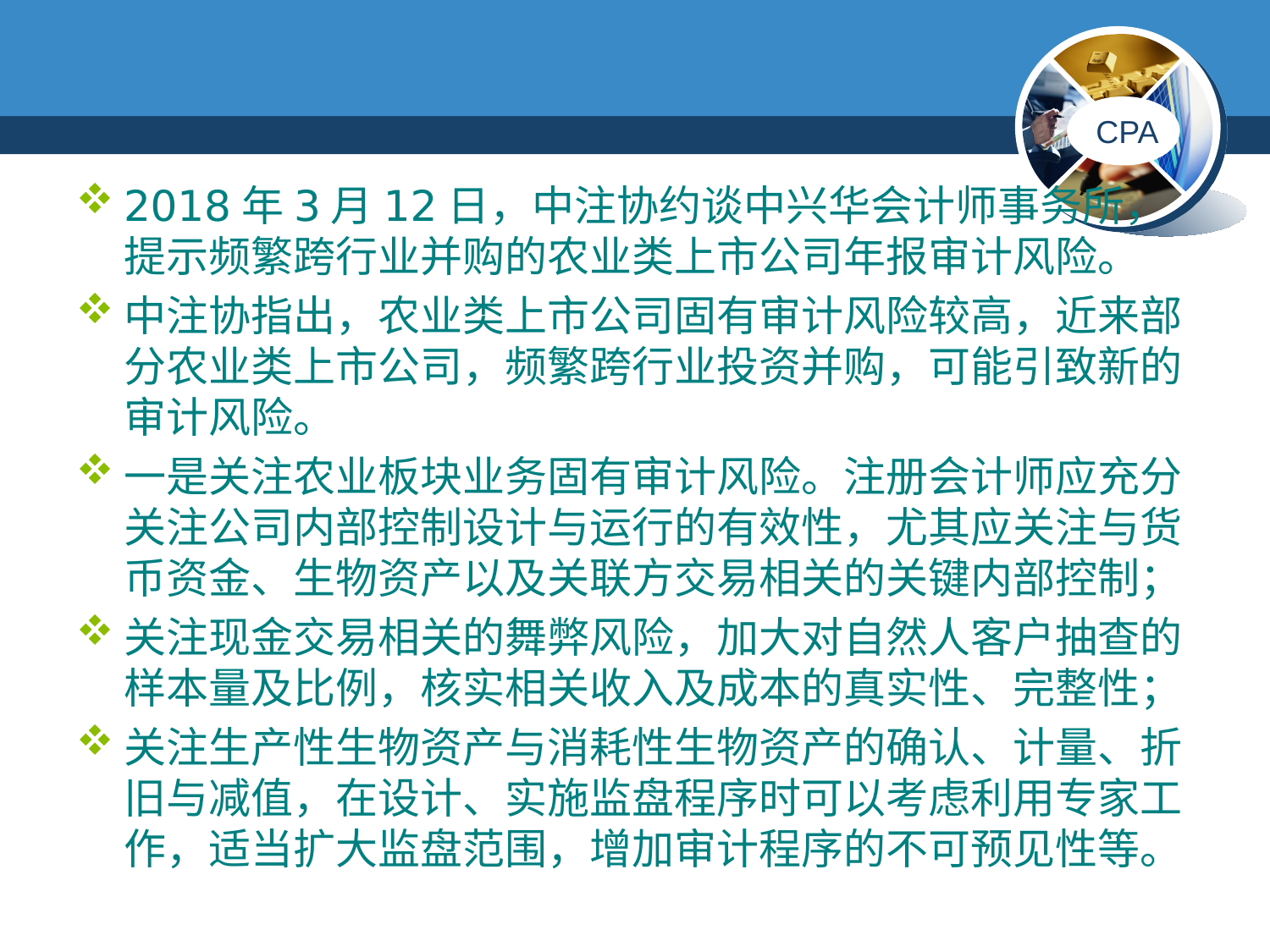

#
2018年3月12日，中注协约谈中兴华会计师事务所，提示频繁跨行业并购的农业类上市公司年报审计风险。
中注协指出，农业类上市公司固有审计风险较高，近来部分农业类上市公司，频繁跨行业投资并购，可能引致新的审计风险。
一是关注农业板块业务固有审计风险。注册会计师应充分关注公司内部控制设计与运行的有效性，尤其应关注与货币资金、生物资产以及关联方交易相关的关键内部控制；
关注现金交易相关的舞弊风险，加大对自然人客户抽查的样本量及比例，核实相关收入及成本的真实性、完整性；
关注生产性生物资产与消耗性生物资产的确认、计量、折旧与减值，在设计、实施监盘程序时可以考虑利用专家工作，适当扩大监盘范围，增加审计程序的不可预见性等。